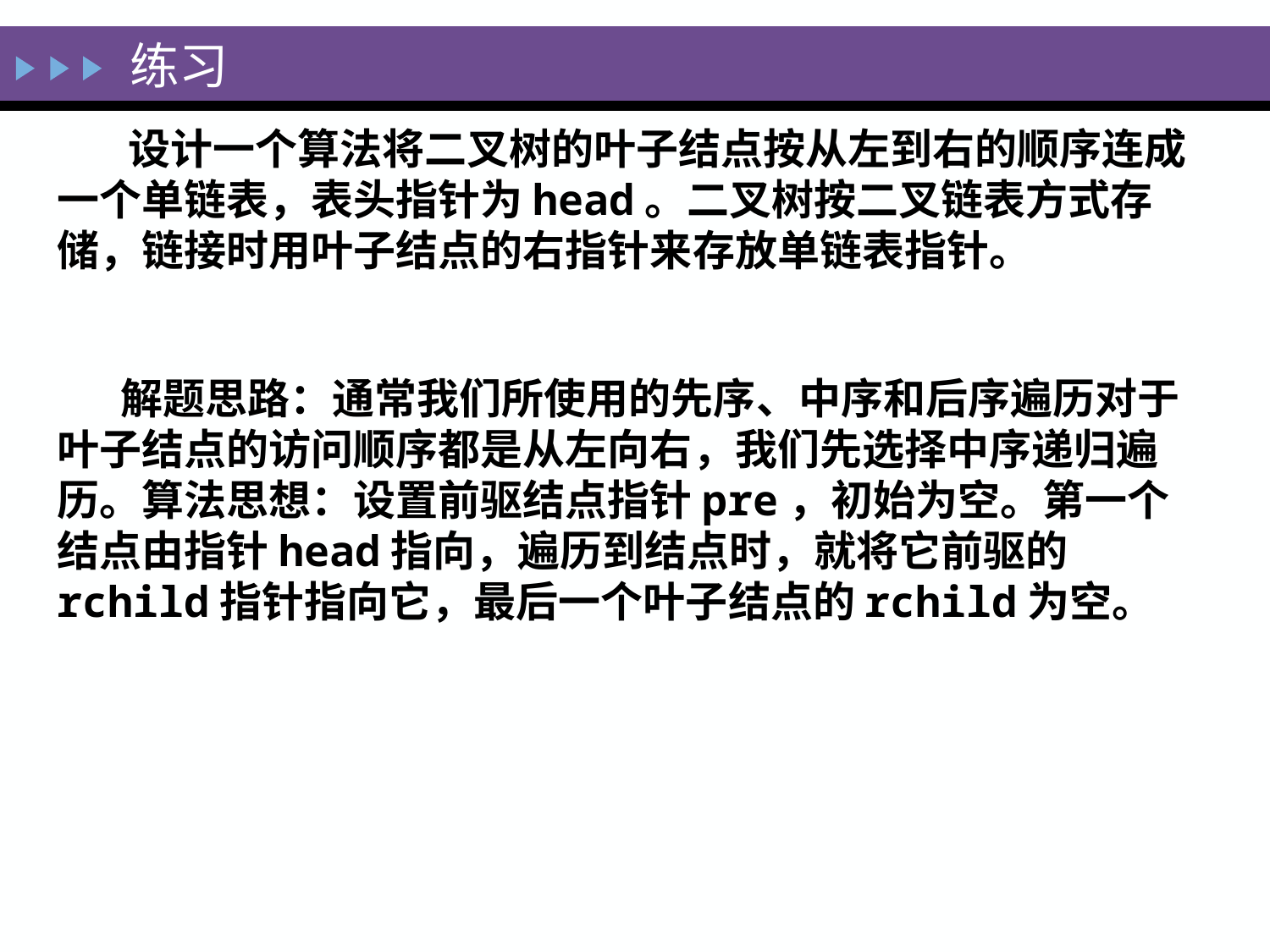

# 练习
设计一个算法将二叉树的叶子结点按从左到右的顺序连成一个单链表，表头指针为head。二叉树按二叉链表方式存储，链接时用叶子结点的右指针来存放单链表指针。
解题思路：通常我们所使用的先序、中序和后序遍历对于叶子结点的访问顺序都是从左向右，我们先选择中序递归遍历。算法思想：设置前驱结点指针pre，初始为空。第一个结点由指针head指向，遍历到结点时，就将它前驱的rchild指针指向它，最后一个叶子结点的rchild为空。